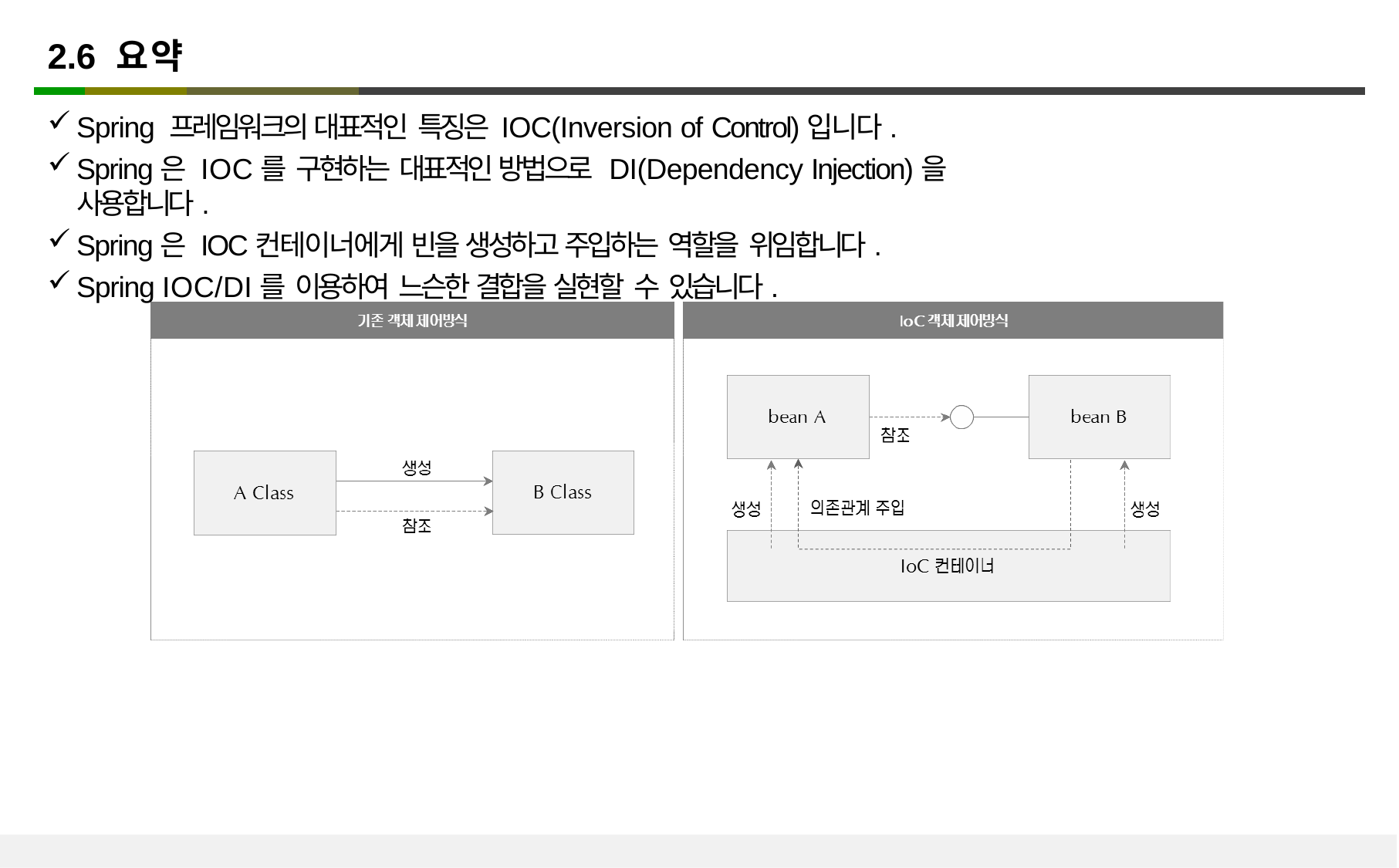

# 2.6 요약
Spring 프레임워크의 대표적인  특징은 IOC(Inversion of Control)입니다.
Spring은 IOC를 구현하는 대표적인 방법으로  DI(Dependency Injection)을 사용합니다.
Spring은 IOC컨테이너에게 빈을 생성하고 주입하는  역할을 위임합니다.
Spring IOC/DI를 이용하여 느슨한  결합을  실현할  수 있습니다.